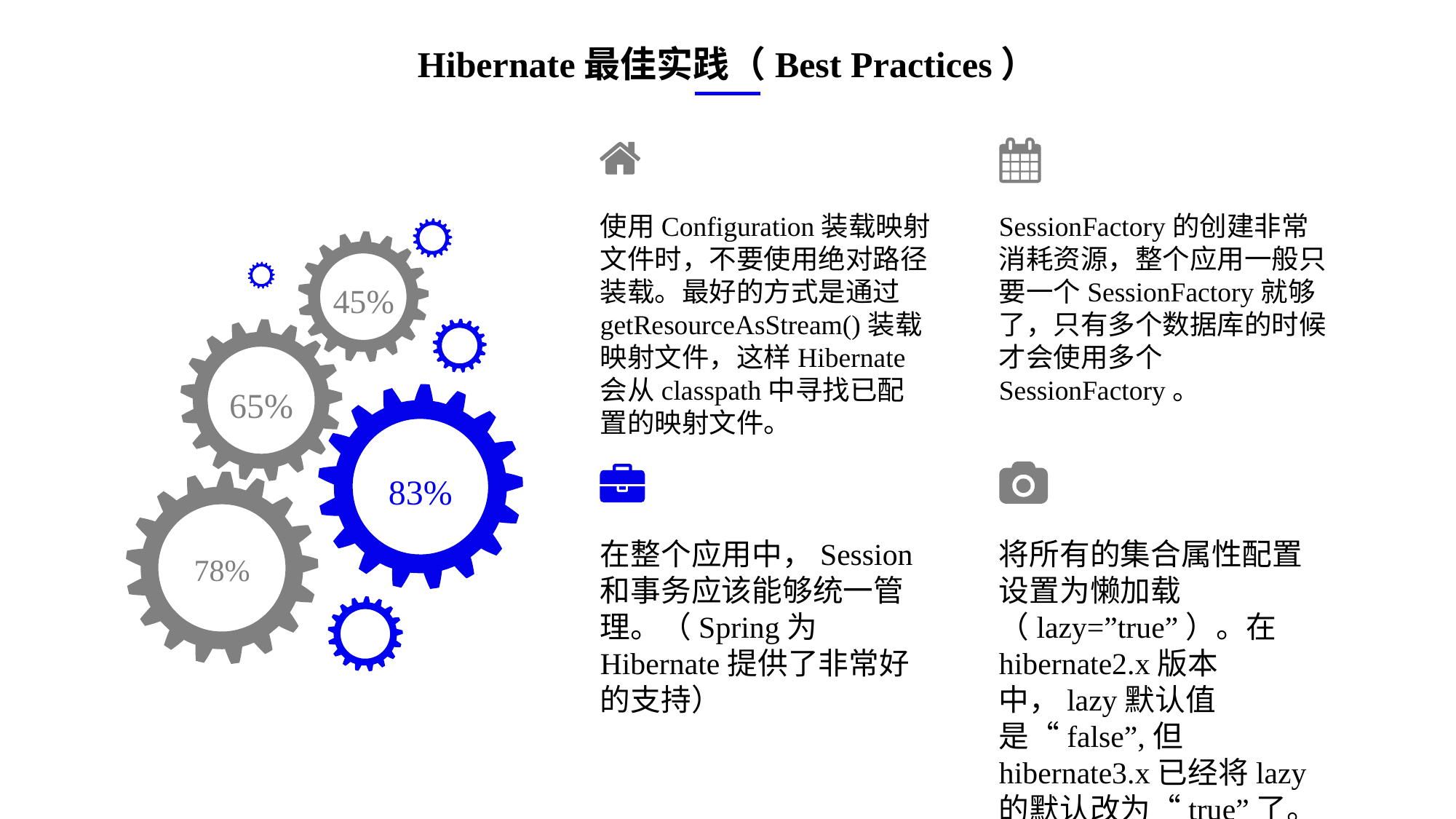

Hibernate最佳实践（Best Practices）

使用Configuration装载映射文件时，不要使用绝对路径装载。最好的方式是通过getResourceAsStream()装载映射文件，这样Hibernate会从classpath中寻找已配置的映射文件。
SessionFactory的创建非常消耗资源，整个应用一般只要一个SessionFactory就够了，只有多个数据库的时候才会使用多个SessionFactory。
e7d195523061f1c0ae0eb3eed39d2bcef4622b2499a05fe6567B54A876BEB457BD1EB8EBE9915191D1FA2E860D28D251AB291D9CBBDD28D4BD16020FD75D8281481517FC21E86E4C931520AFA1087E92E357E3DB373CA326F6F926B1A67F681E99E875FFD293B2C32B3919AE4D43F9436862A7DD54F9346DF3662D8AB7319030EF75D53FF682DE13

45%

65%

83%

78%

在整个应用中，Session和事务应该能够统一管理。（Spring为Hibernate提供了非常好的支持）
将所有的集合属性配置设置为懒加载（lazy=”true”）。在hibernate2.x版本中，lazy默认值是“false”,但hibernate3.x已经将lazy的默认改为“true”了。